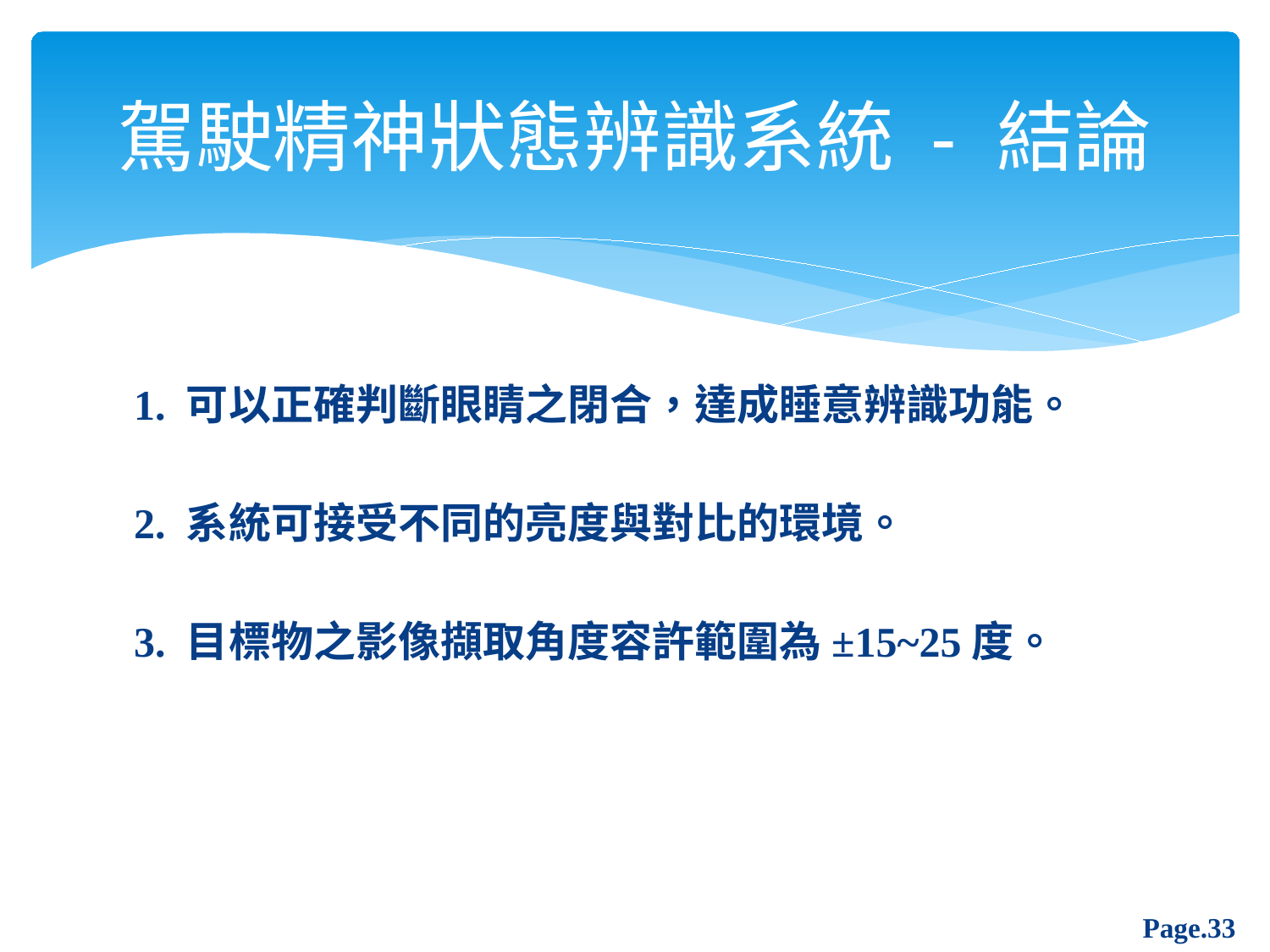

# 駕駛精神狀態辨識系統 - 結論
1. 可以正確判斷眼睛之閉合，達成睡意辨識功能。

2. 系統可接受不同的亮度與對比的環境。

3. 目標物之影像擷取角度容許範圍為±15~25度。

Page.33